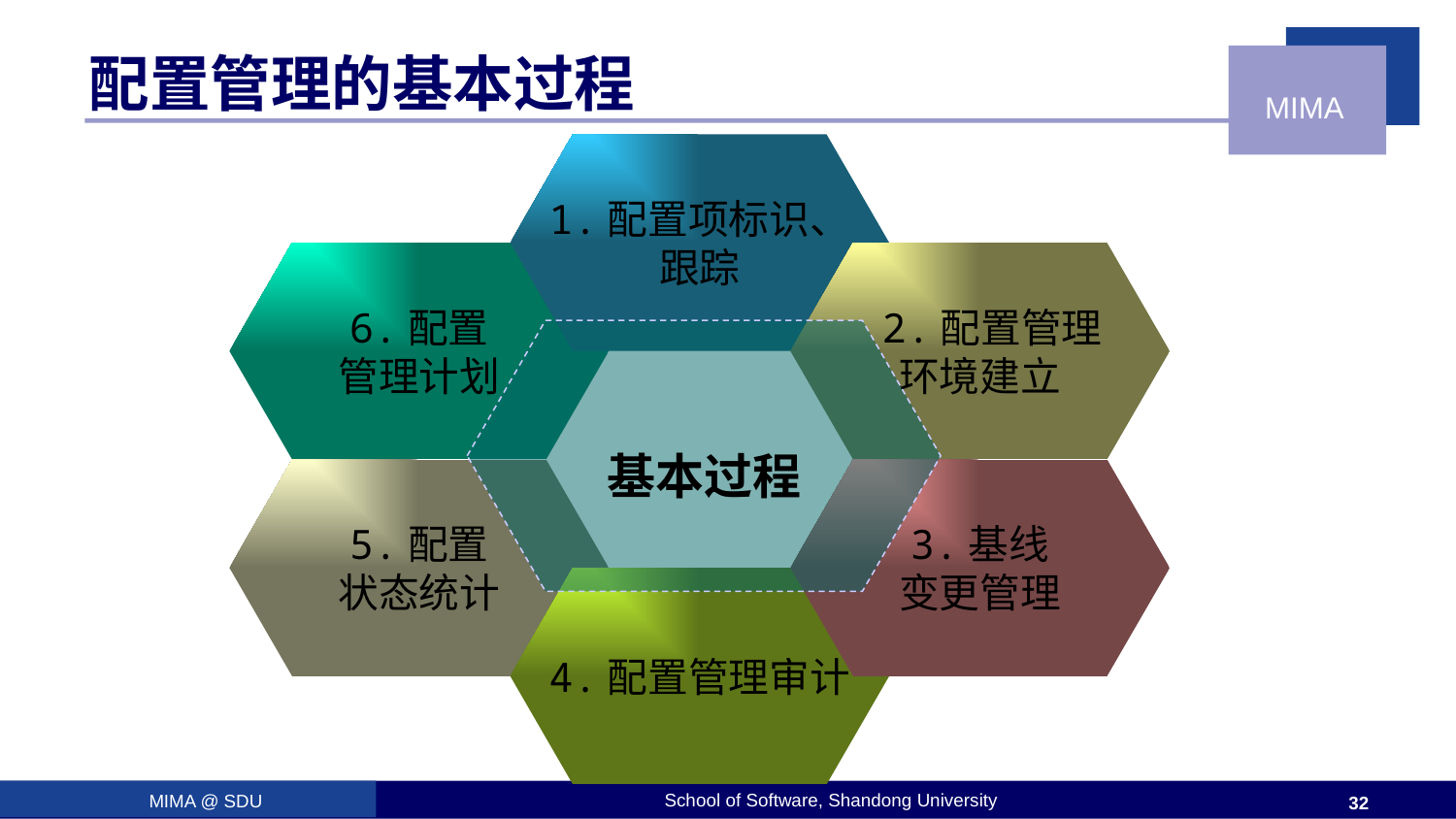

# 配置管理的基本过程
1.配置项标识、
跟踪
6.配置
管理计划
 2.配置管理
环境建立

基本过程
5.配置
状态统计
3.基线
变更管理
4.配置管理审计